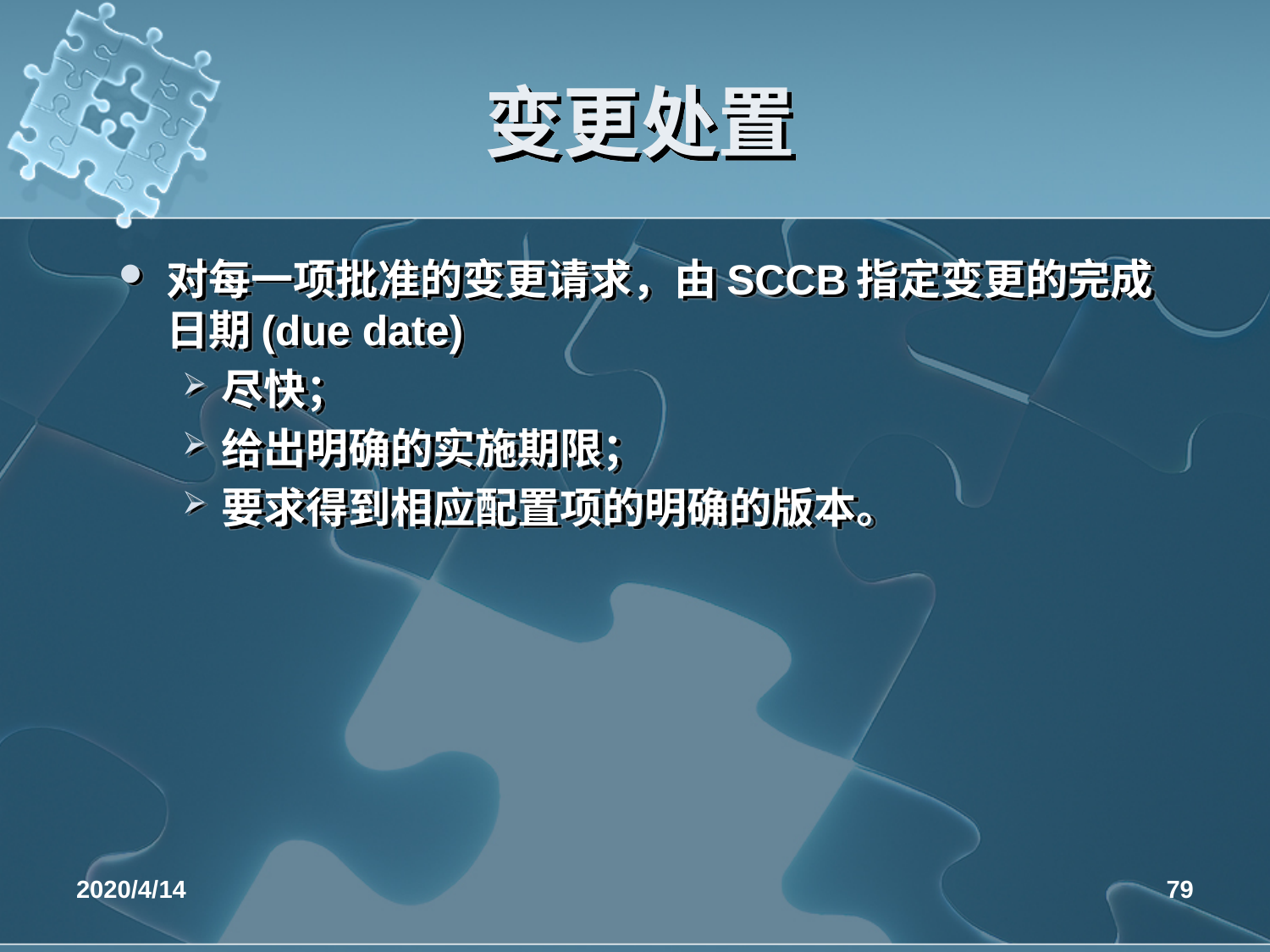

# 变更处置
对每一项批准的变更请求，由SCCB指定变更的完成日期(due date)
尽快；
给出明确的实施期限；
要求得到相应配置项的明确的版本。
2020/4/14
79